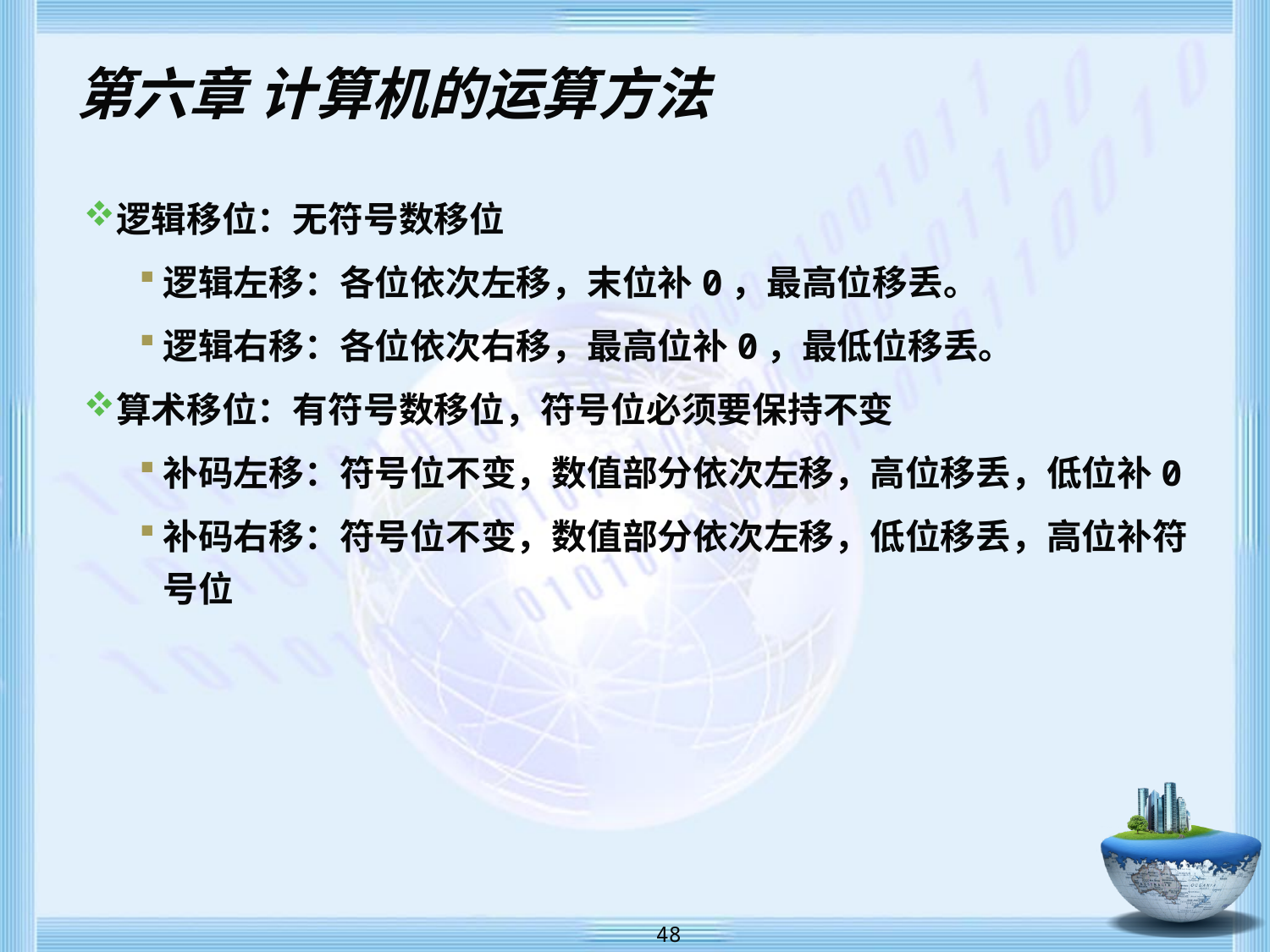

# 第六章 计算机的运算方法
逻辑移位：无符号数移位
逻辑左移：各位依次左移，末位补0，最高位移丢。
逻辑右移：各位依次右移，最高位补0，最低位移丢。
算术移位：有符号数移位，符号位必须要保持不变
补码左移：符号位不变，数值部分依次左移，高位移丢，低位补0
补码右移：符号位不变，数值部分依次左移，低位移丢，高位补符号位

    48